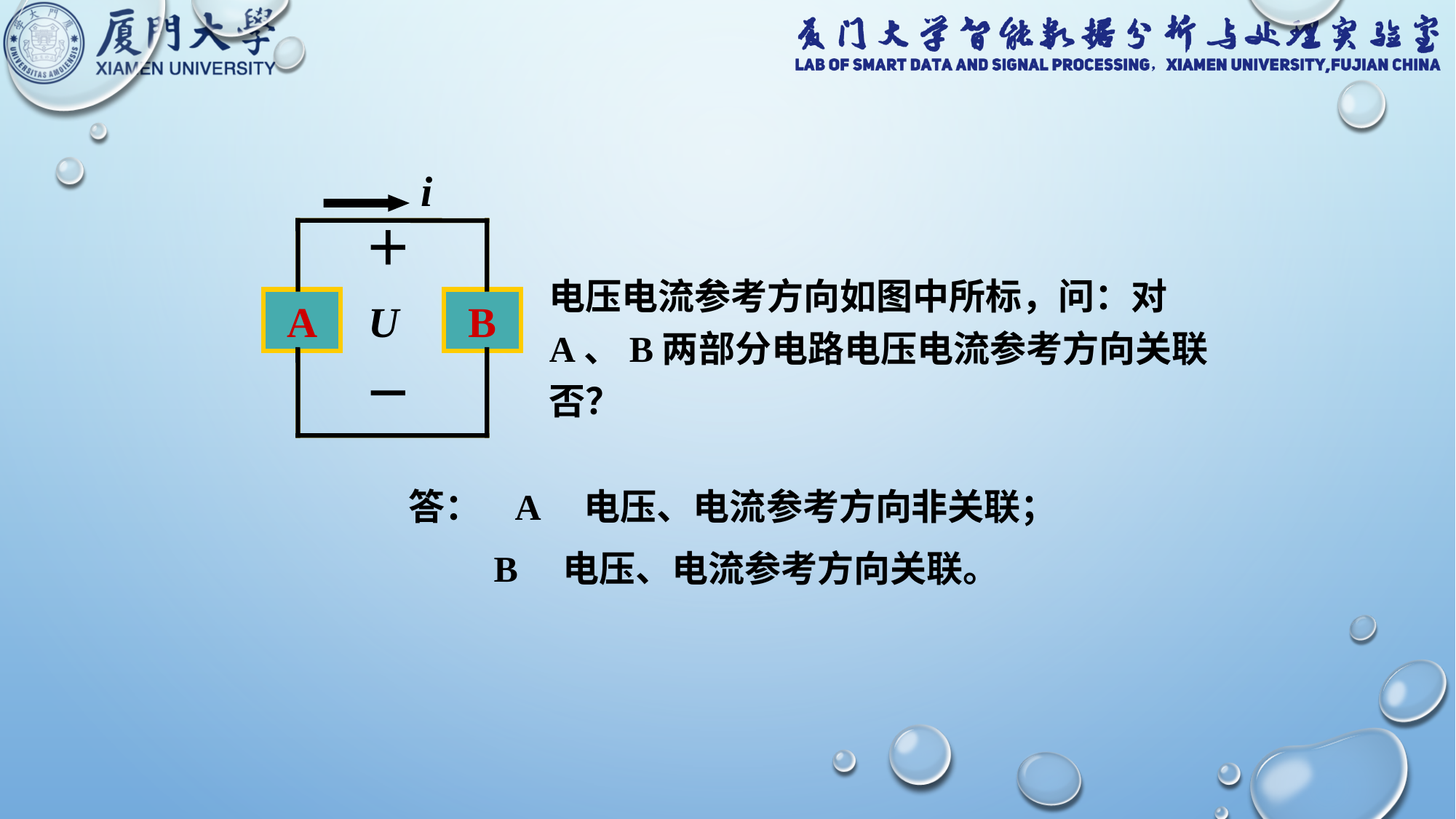

i

＋

A
A
B
B

电压电流参考方向如图中所标，问：对A、B两部分电路电压电流参考方向关联否？
U
－
答：   A    电压、电流参考方向非关联；
       B    电压、电流参考方向关联。
18